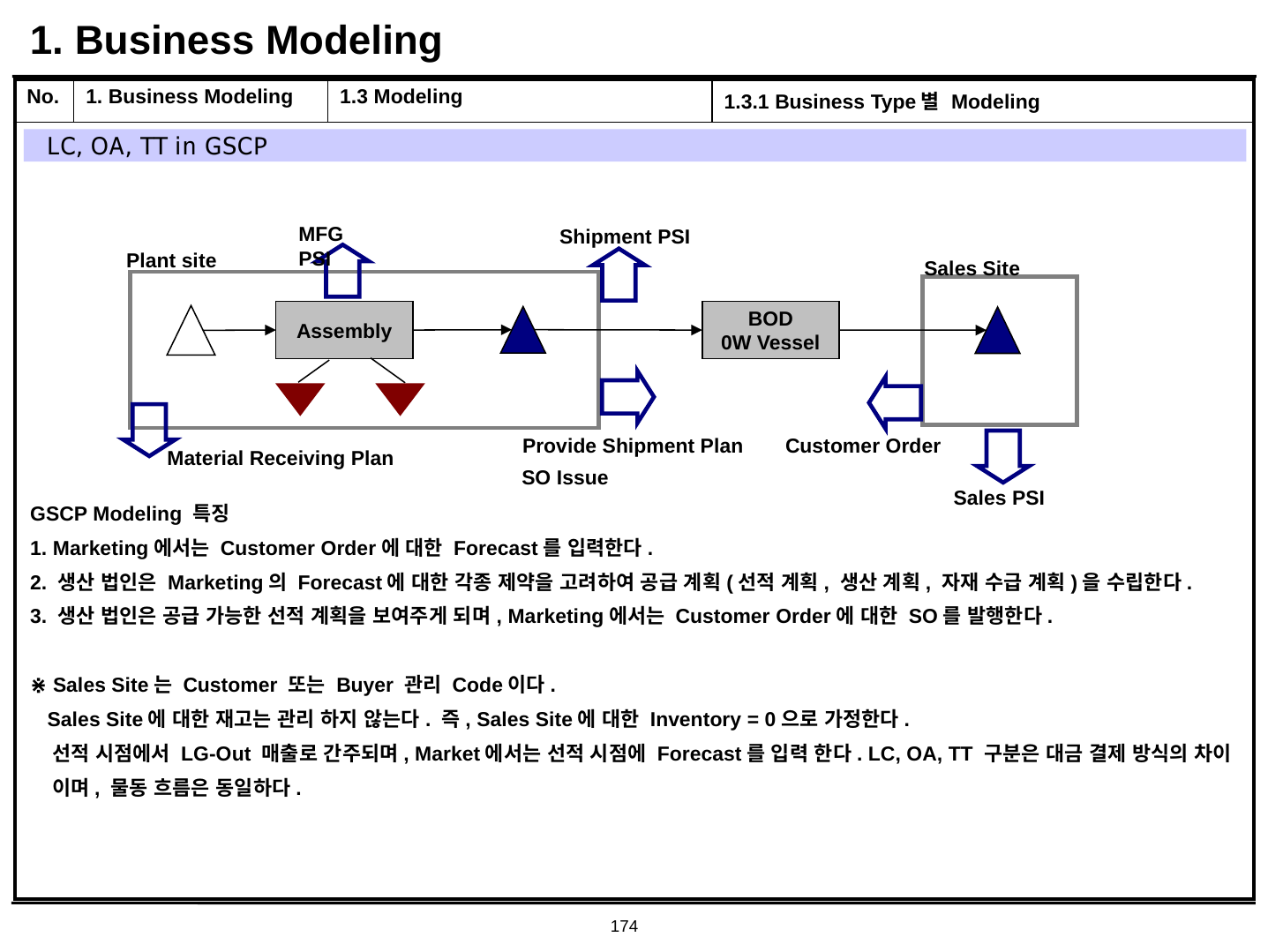

# 1. Business Modeling
| No. | 1. Business Modeling | 1.3 Modeling | 1.3.1 Business Type별 Modeling |
| --- | --- | --- | --- |
|  |  |  |  |
LC, OA, TT in GSCP
MFG PSI
Shipment PSI
Plant site

Sales Site

Assembly
BOD
0W Vessel

Provide Shipment Plan
Customer Order

Material Receiving Plan
SO Issue
Sales PSI
GSCP Modeling 특징
1. Marketing에서는 Customer Order에 대한 Forecast를 입력한다.
2. 생산 법인은 Marketing의 Forecast에 대한 각종 제약을 고려하여 공급 계획(선적 계획, 생산 계획, 자재 수급 계획)을 수립한다.
3. 생산 법인은 공급 가능한 선적 계획을 보여주게 되며, Marketing에서는 Customer Order에 대한 SO를 발행한다.

⋇ Sales Site는 Customer 또는 Buyer 관리 Code이다.
   Sales Site에 대한 재고는 관리 하지 않는다. 즉, Sales Site에 대한 Inventory = 0으로 가정한다.
   선적 시점에서 LG-Out 매출로 간주되며, Market에서는 선적 시점에 Forecast를 입력 한다. LC, OA, TT 구분은 대금 결제 방식의 차이
   이며, 물동 흐름은 동일하다.
174